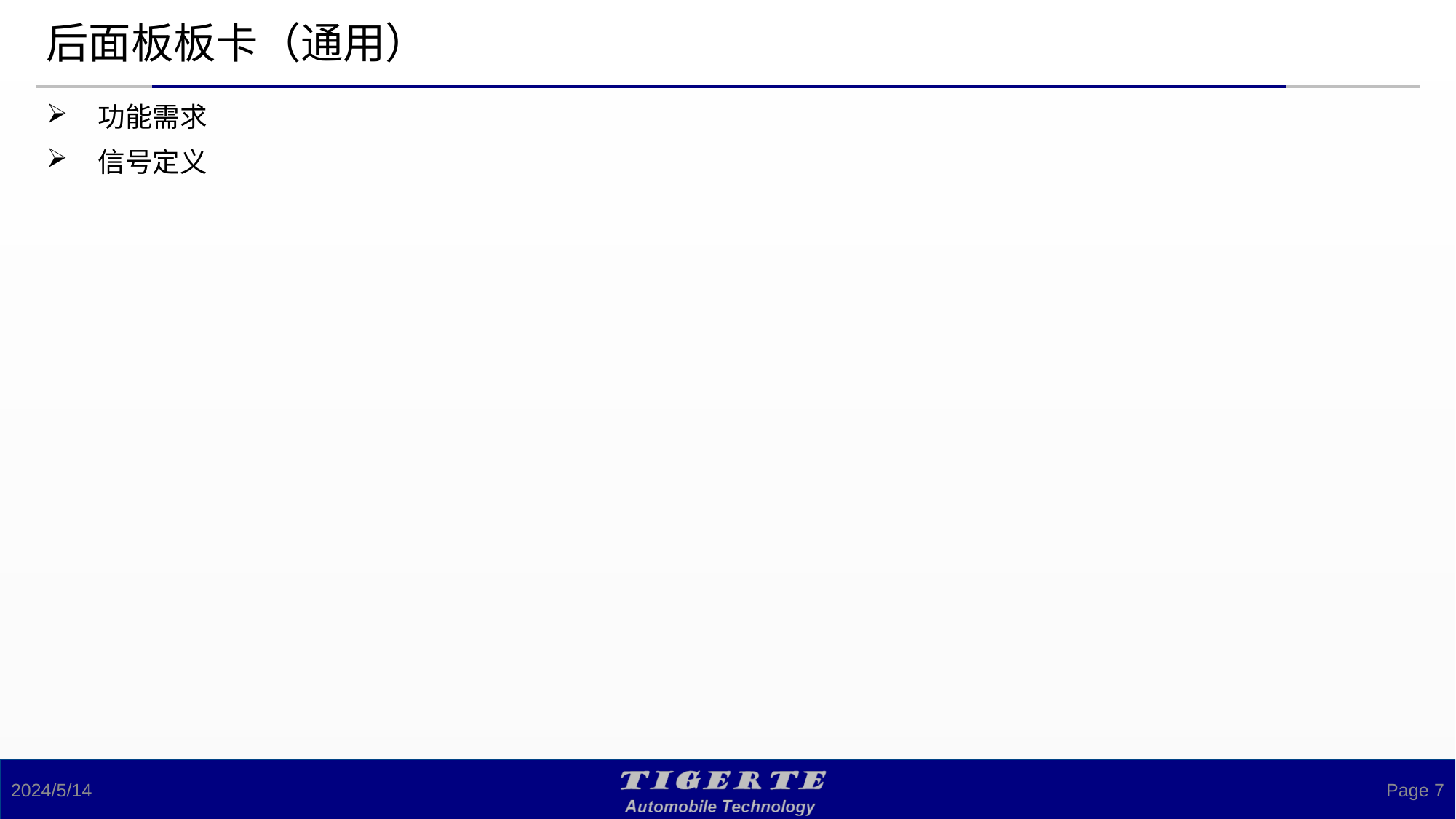

# 后面板板卡（通用）
功能需求
信号定义

2024/5/14
Page 7